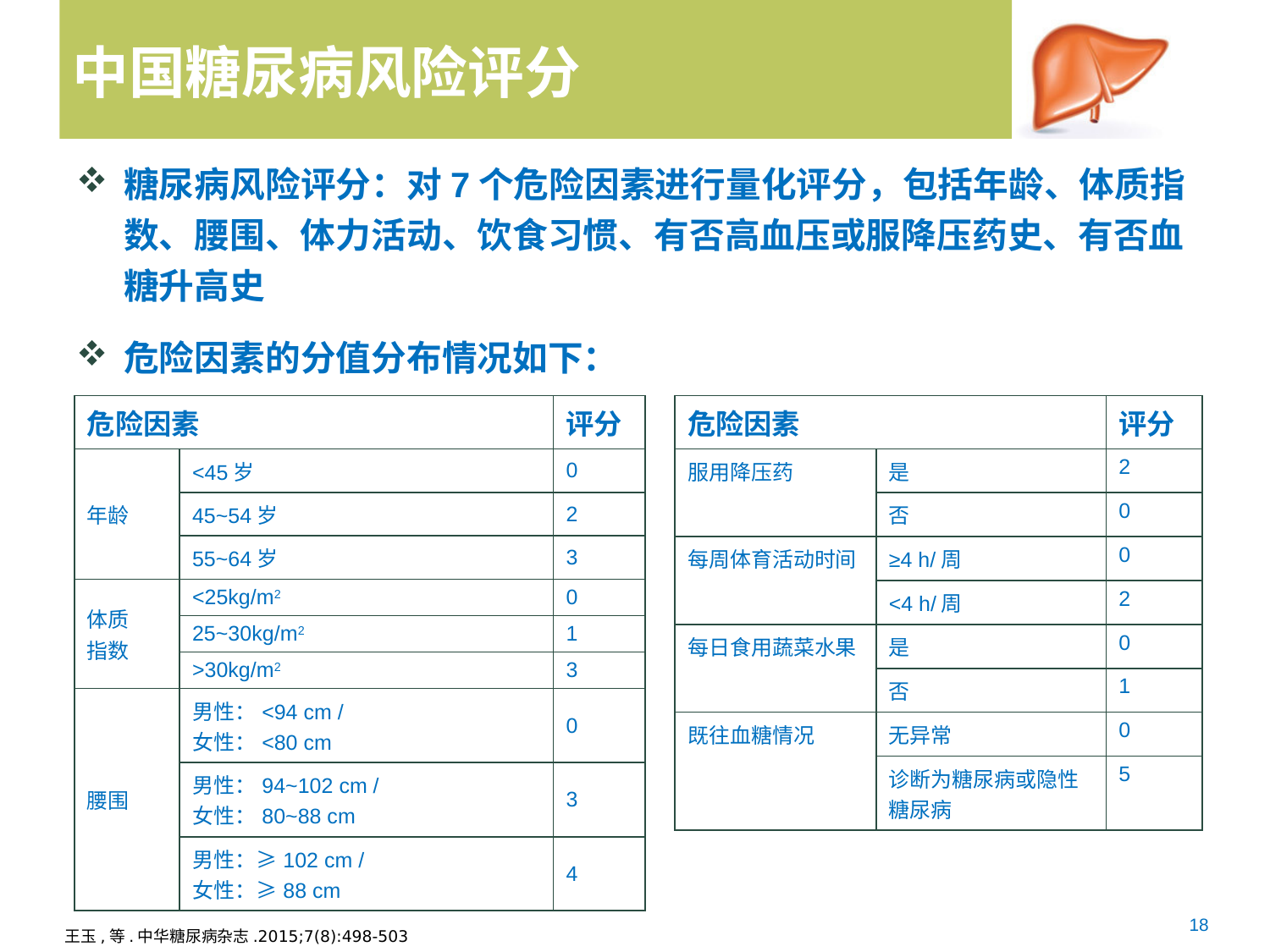

# 中国糖尿病风险评分
糖尿病风险评分：对7个危险因素进行量化评分，包括年龄、体质指数、腰围、体力活动、饮食习惯、有否高血压或服降压药史、有否血糖升高史
危险因素的分值分布情况如下：
| 危险因素 |  | 评分 |
| --- | --- | --- |
| 年龄 | <45岁 | 0 |
|  | 45~54岁 | 2 |
|  | 55~64岁 | 3 |
| 体质 指数 | <25kg/m2 | 0 |
|  | 25~30kg/m2 | 1 |
|  | >30kg/m2 | 3 |
| 腰围 | 男性：<94 cm / 女性：<80 cm | 0 |
|  | 男性：94~102 cm / 女性：80~88 cm | 3 |
|  | 男性：≥102 cm / 女性：≥88 cm | 4 |
| 危险因素 |  | 评分 |
| --- | --- | --- |
| 服用降压药 | 是 | 2 |
|  | 否 | 0 |
| 每周体育活动时间 | ≥4 h/周 | 0 |
|  | <4 h/周 | 2 |
| 每日食用蔬菜水果 | 是 | 0 |
|  | 否 | 1 |
| 既往血糖情况 | 无异常 | 0 |
|  | 诊断为糖尿病或隐性糖尿病 | 5 |
18
王玉,等.中华糖尿病杂志.2015;7(8):498-503